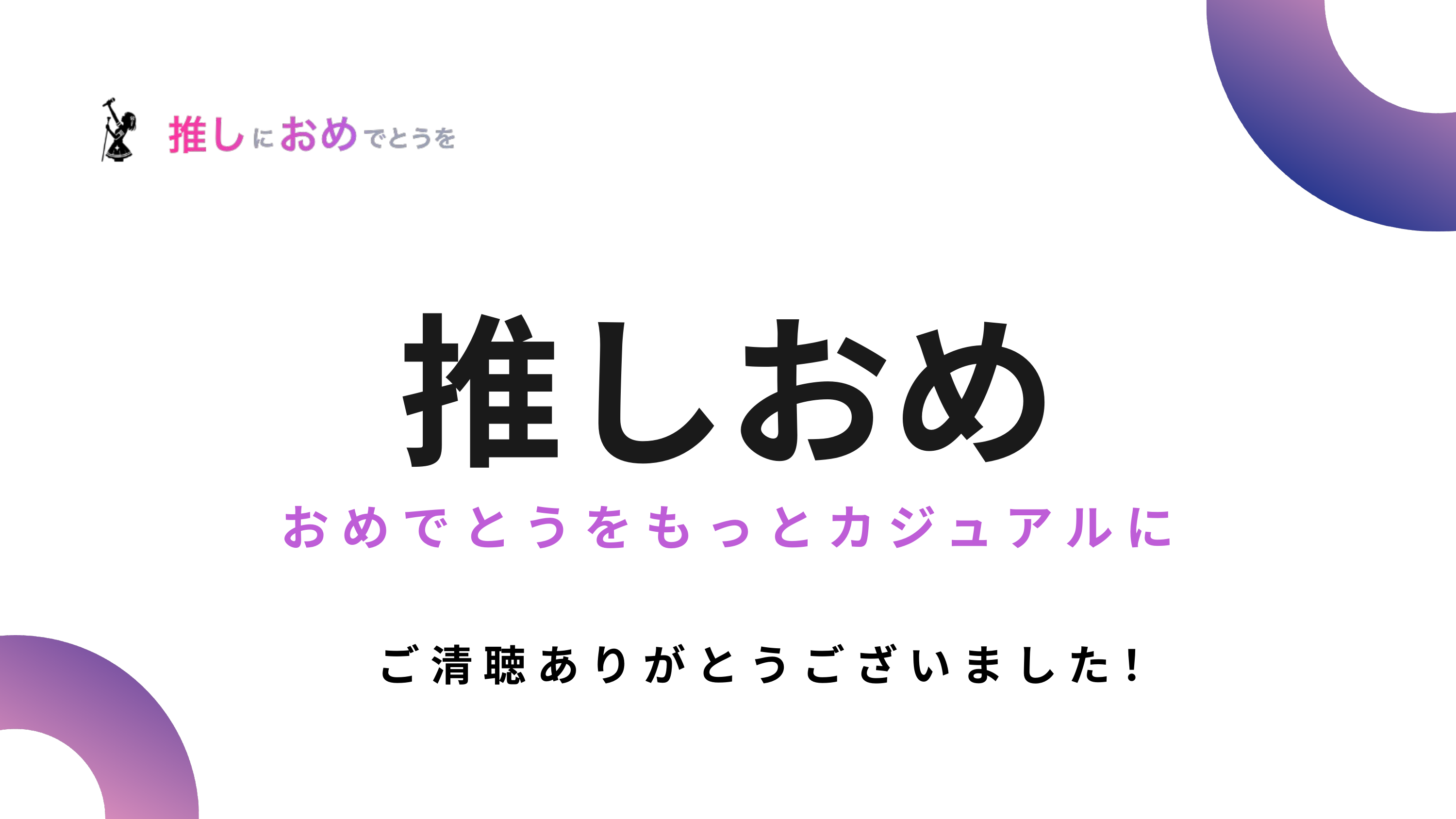

推しおめ
おめでとうをもっとカジュアルに
ご清聴ありがとうございました！